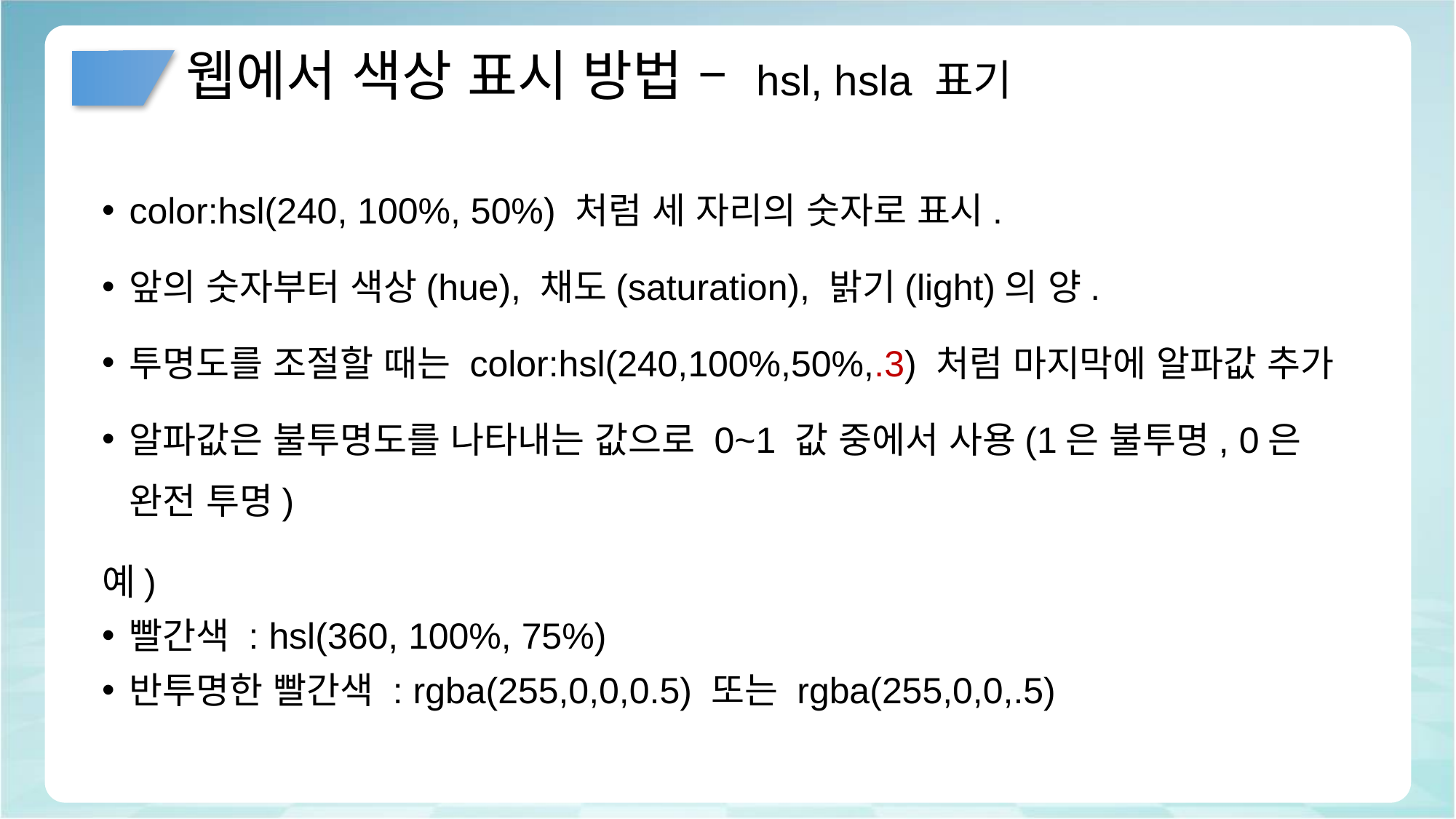

# 웹에서 색상 표시 방법 – hsl, hsla 표기
color:hsl(240, 100%, 50%) 처럼 세 자리의 숫자로 표시.
앞의 숫자부터 색상(hue), 채도(saturation), 밝기(light)의 양.
투명도를 조절할 때는 color:hsl(240,100%,50%,.3) 처럼 마지막에 알파값 추가
알파값은 불투명도를 나타내는 값으로 0~1 값 중에서 사용(1은 불투명, 0은 완전 투명)
예)
빨간색 : hsl(360, 100%, 75%)
반투명한 빨간색 : rgba(255,0,0,0.5) 또는 rgba(255,0,0,.5)